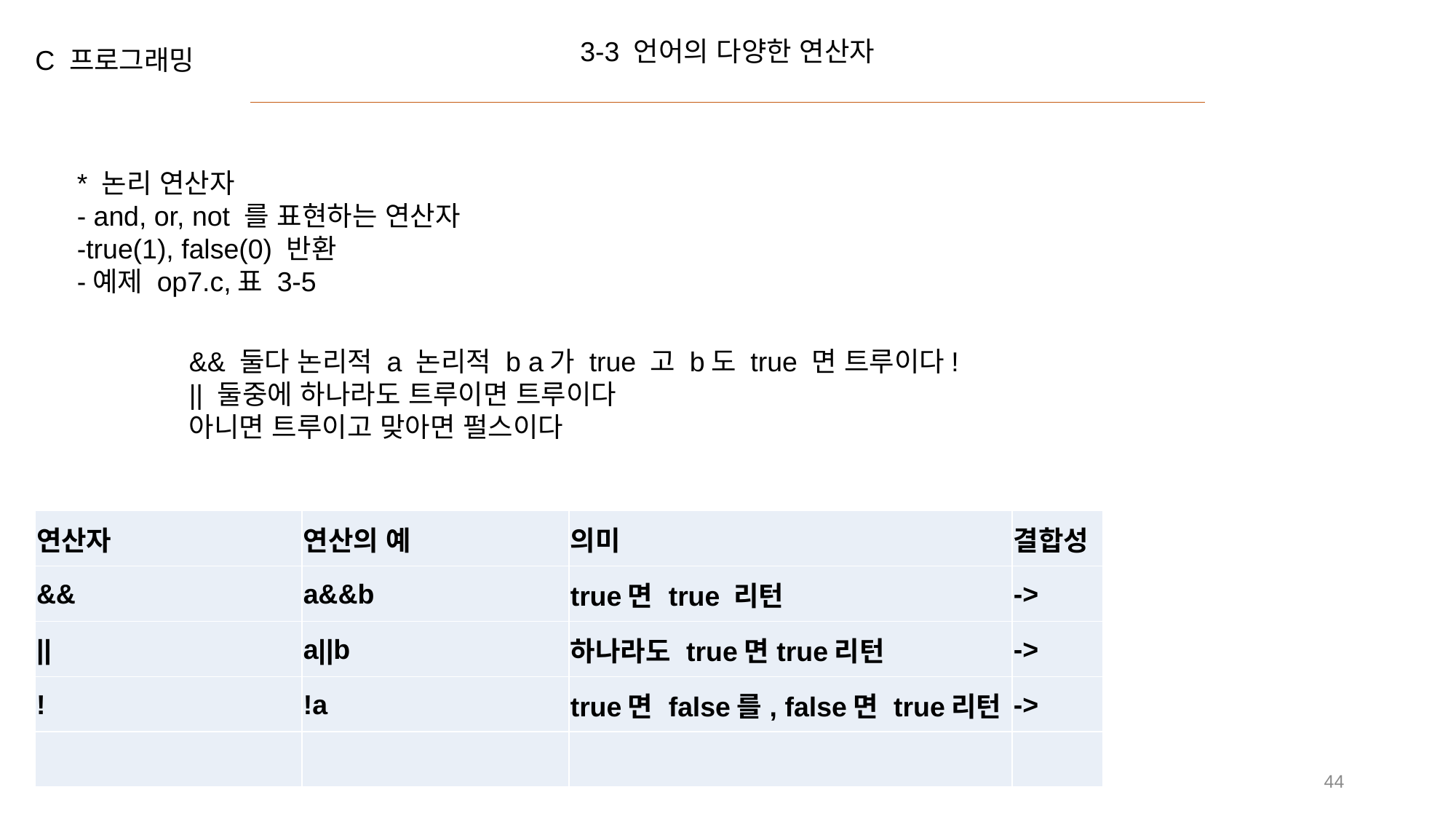

3-3 언어의 다양한 연산자
C 프로그래밍
* 논리 연산자
- and, or, not 를 표현하는 연산자
-true(1), false(0) 반환
-예제 op7.c,표 3-5
&& 둘다 논리적 a 논리적 b a가 true 고 b도 true 면 트루이다!
|| 둘중에 하나라도 트루이면 트루이다
아니면 트루이고 맞아면 펄스이다
| 연산자 | 연산의 예 | 의미 | 결합성 |
| --- | --- | --- | --- |
| && | a&&b | true면 true 리턴 | -> |
| || | a||b | 하나라도 true면true리턴 | -> |
| ! | !a | true면 false를, false면 true리턴 | -> |
|  |  |  |  |
44